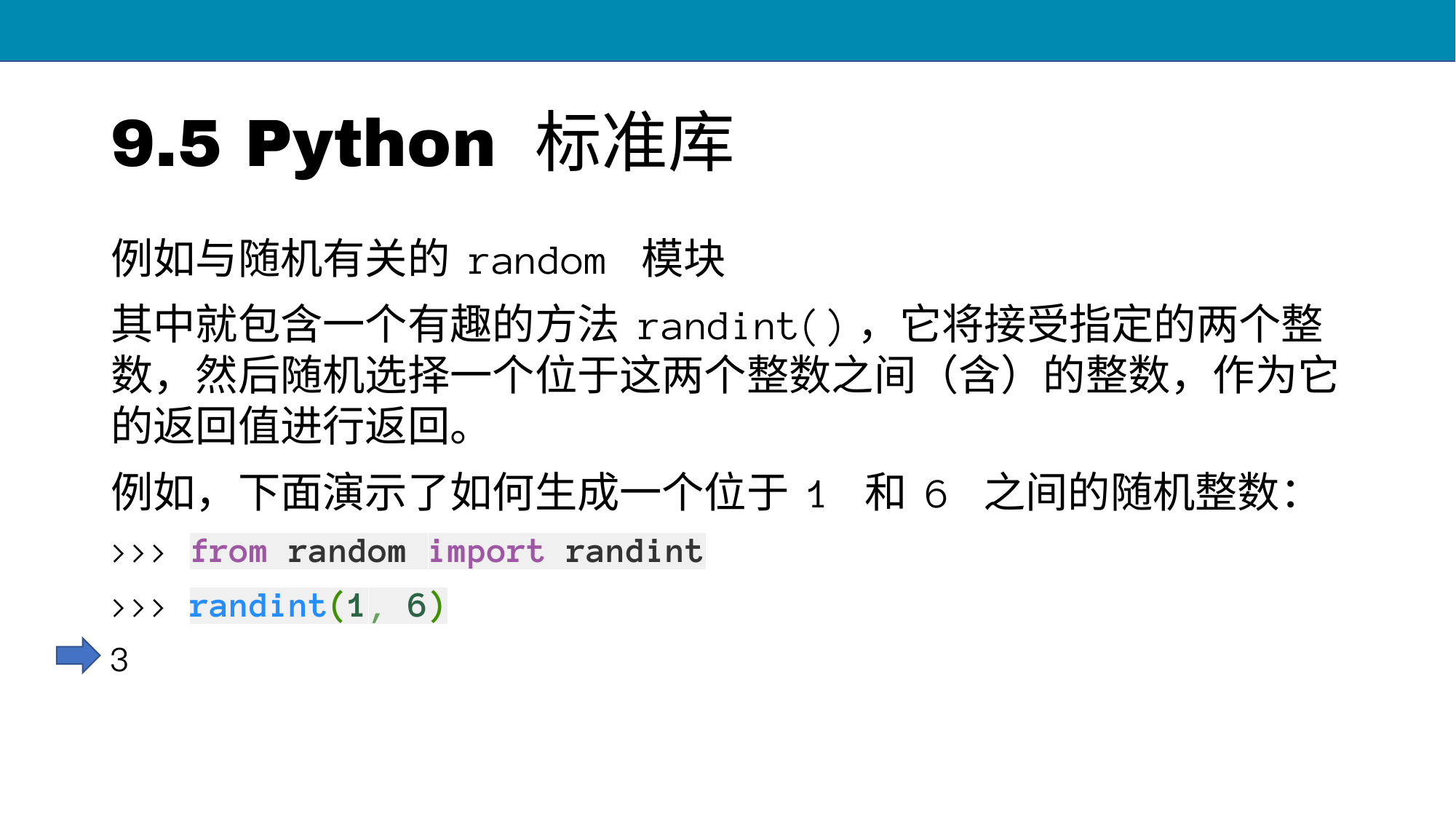

# 9.5 Python 标准库
例如与随机有关的 random 模块
其中就包含一个有趣的方法 randint()，它将接受指定的两个整数，然后随机选择一个位于这两个整数之间（含）的整数，作为它的返回值进行返回。
例如，下面演示了如何生成一个位于 1 和 6 之间的随机整数：
>>> from random import randint
>>> randint(1, 6)
3